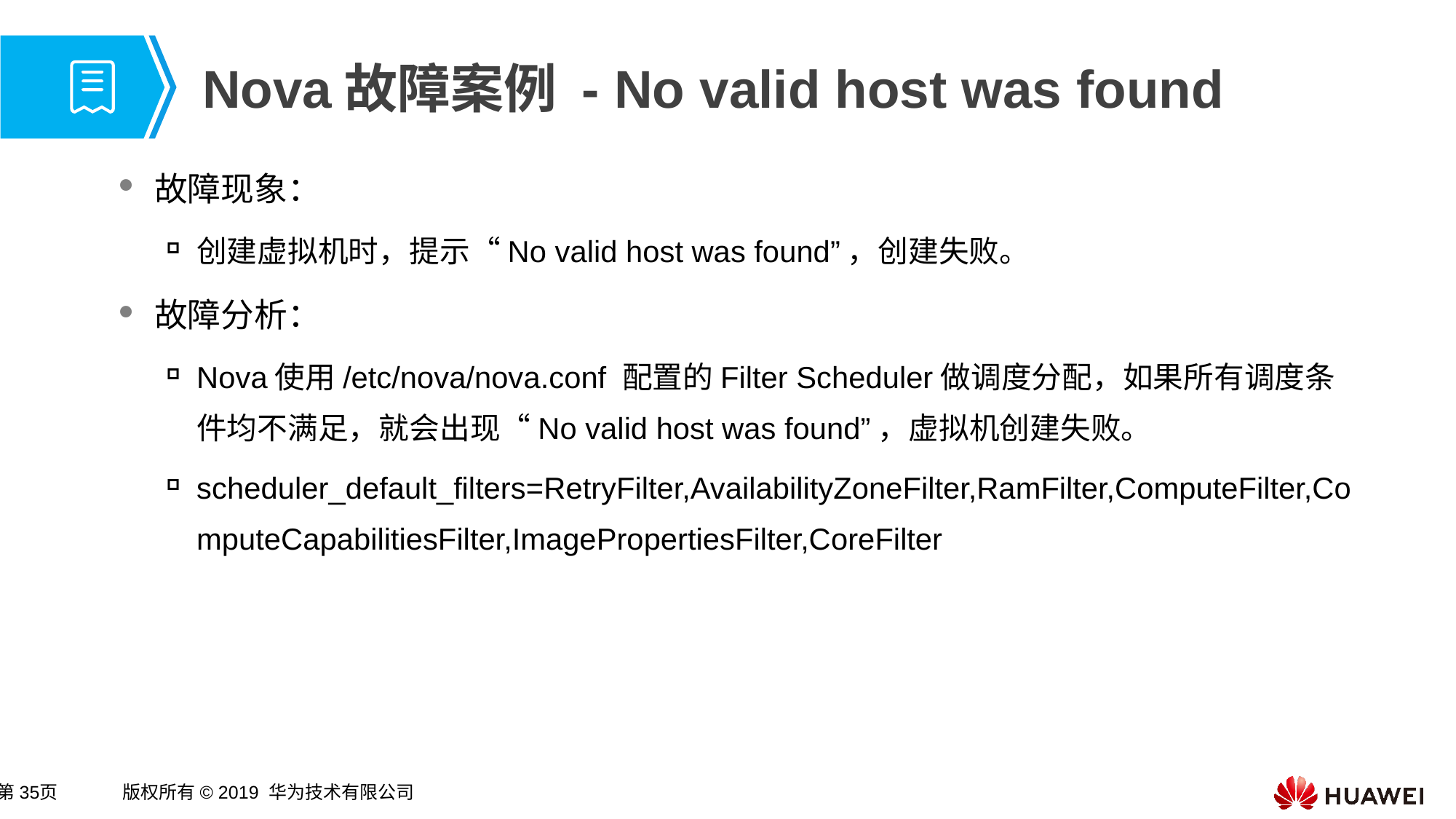

# Nova故障案例 - No valid host was found
故障现象：
创建虚拟机时，提示“No valid host was found”，创建失败。
故障分析：
Nova使用/etc/nova/nova.conf 配置的Filter Scheduler做调度分配，如果所有调度条件均不满足，就会出现“No valid host was found”，虚拟机创建失败。
scheduler_default_filters=RetryFilter,AvailabilityZoneFilter,RamFilter,ComputeFilter,ComputeCapabilitiesFilter,ImagePropertiesFilter,CoreFilter